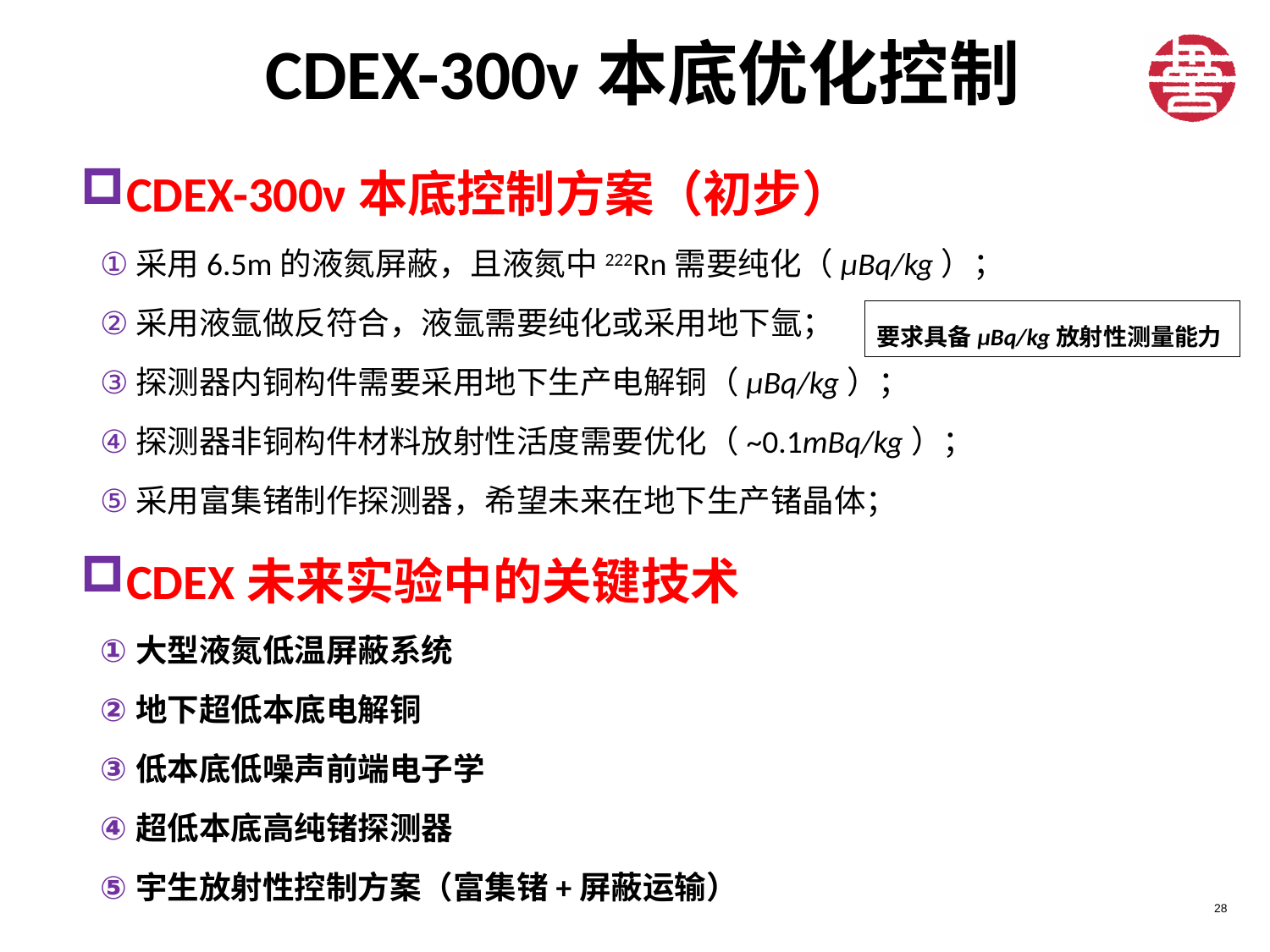

# CDEX-300ν本底优化控制
CDEX-300ν本底控制方案（初步）
采用6.5m的液氮屏蔽，且液氮中222Rn需要纯化（μBq/kg）；
采用液氩做反符合，液氩需要纯化或采用地下氩；
探测器内铜构件需要采用地下生产电解铜（μBq/kg）；
探测器非铜构件材料放射性活度需要优化（~0.1mBq/kg）；
采用富集锗制作探测器，希望未来在地下生产锗晶体；
要求具备μBq/kg放射性测量能力
CDEX未来实验中的关键技术
大型液氮低温屏蔽系统
地下超低本底电解铜
低本底低噪声前端电子学
超低本底高纯锗探测器
宇生放射性控制方案（富集锗+屏蔽运输）
28